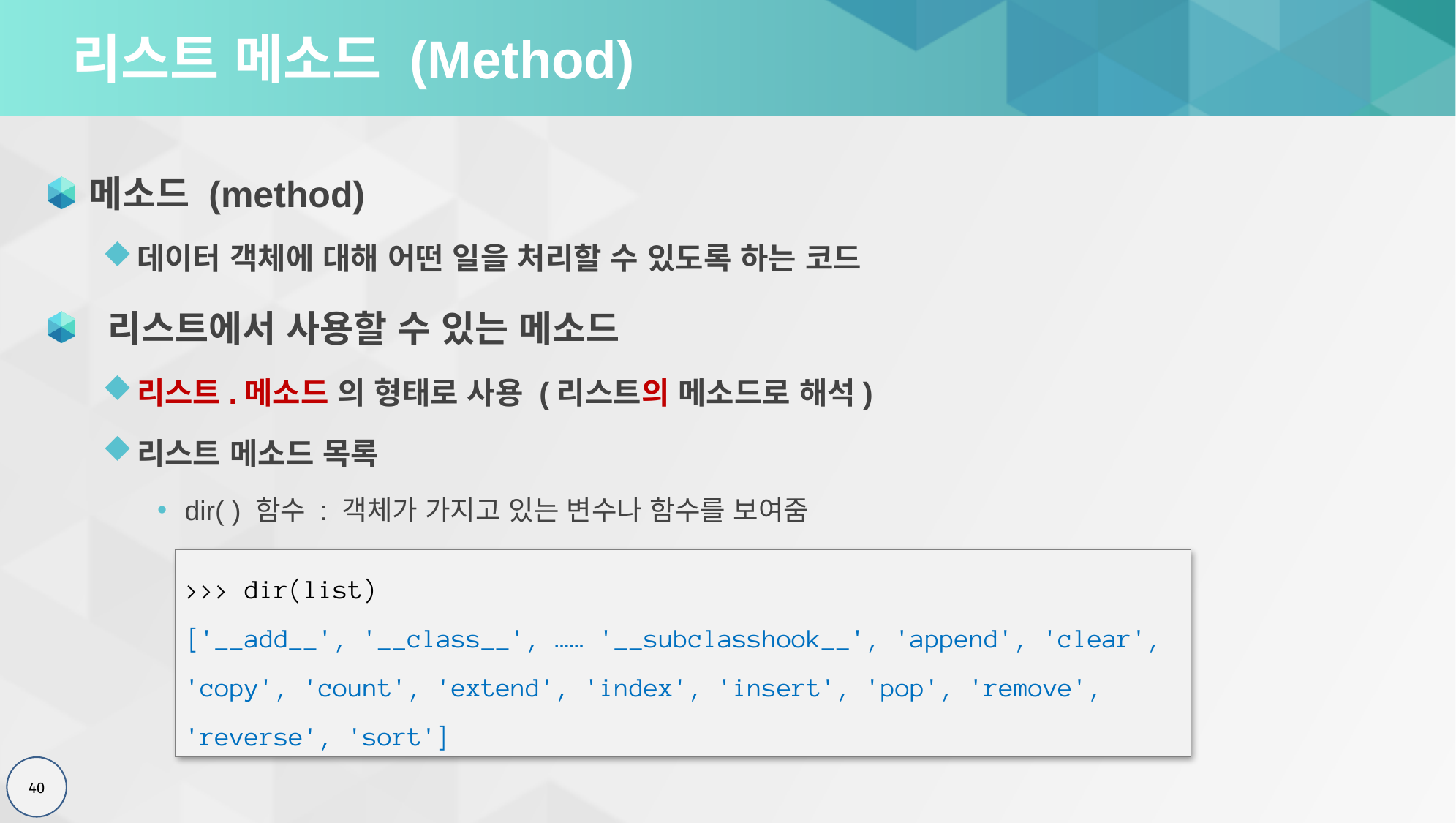

# 리스트 메소드 (Method)
메소드 (method)
데이터 객체에 대해 어떤 일을 처리할 수 있도록 하는 코드
 리스트에서 사용할 수 있는 메소드
리스트.메소드 의 형태로 사용 (리스트의 메소드로 해석)
리스트 메소드 목록
dir( ) 함수 : 객체가 가지고 있는 변수나 함수를 보여줌

>>> dir(list)
['__add__', '__class__', …… '__subclasshook__', 'append', 'clear', 'copy', 'count', 'extend', 'index', 'insert', 'pop', 'remove', 'reverse', 'sort']